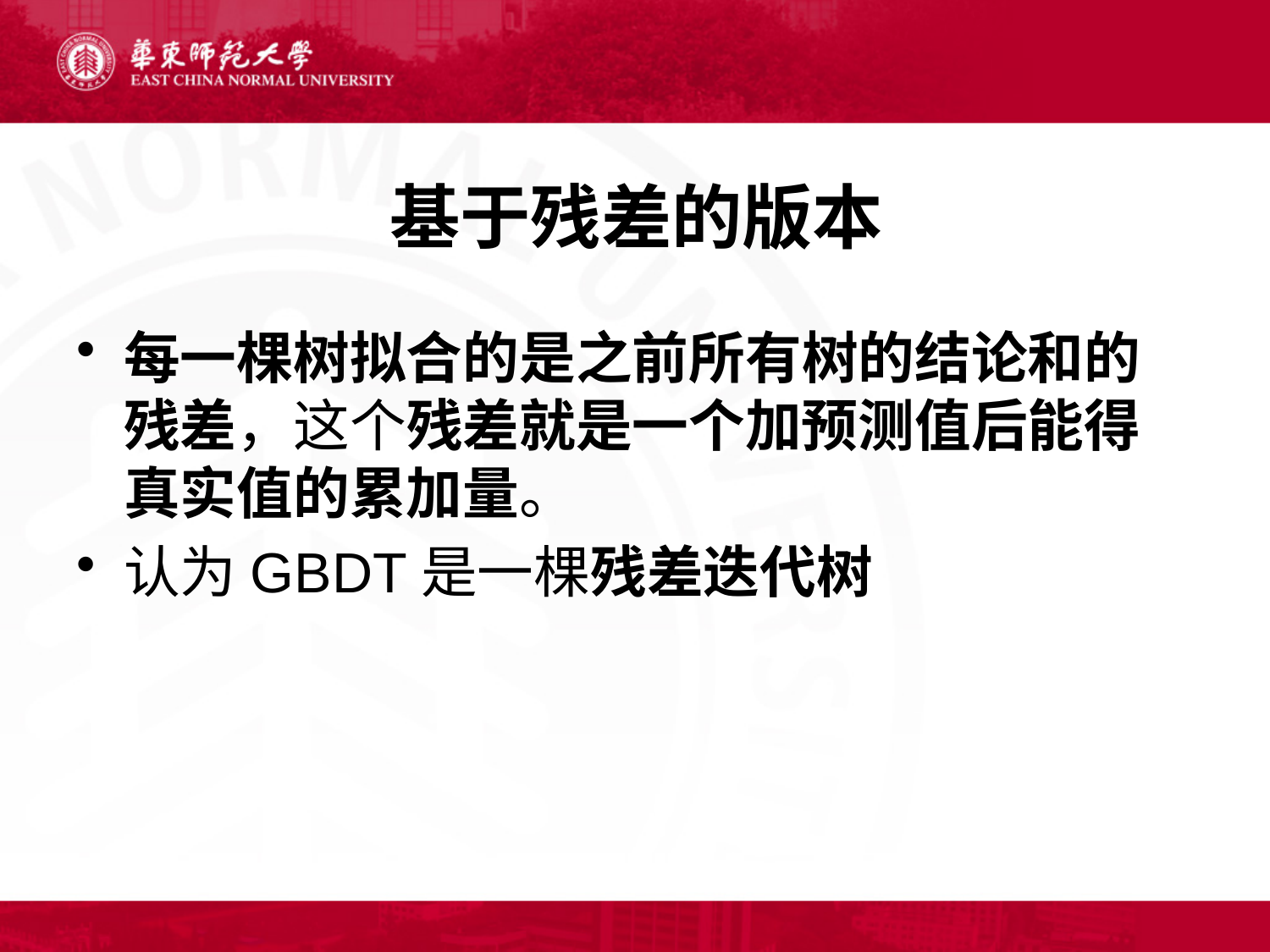

# 基于残差的版本
每一棵树拟合的是之前所有树的结论和的残差，这个残差就是一个加预测值后能得真实值的累加量。
认为GBDT是一棵残差迭代树